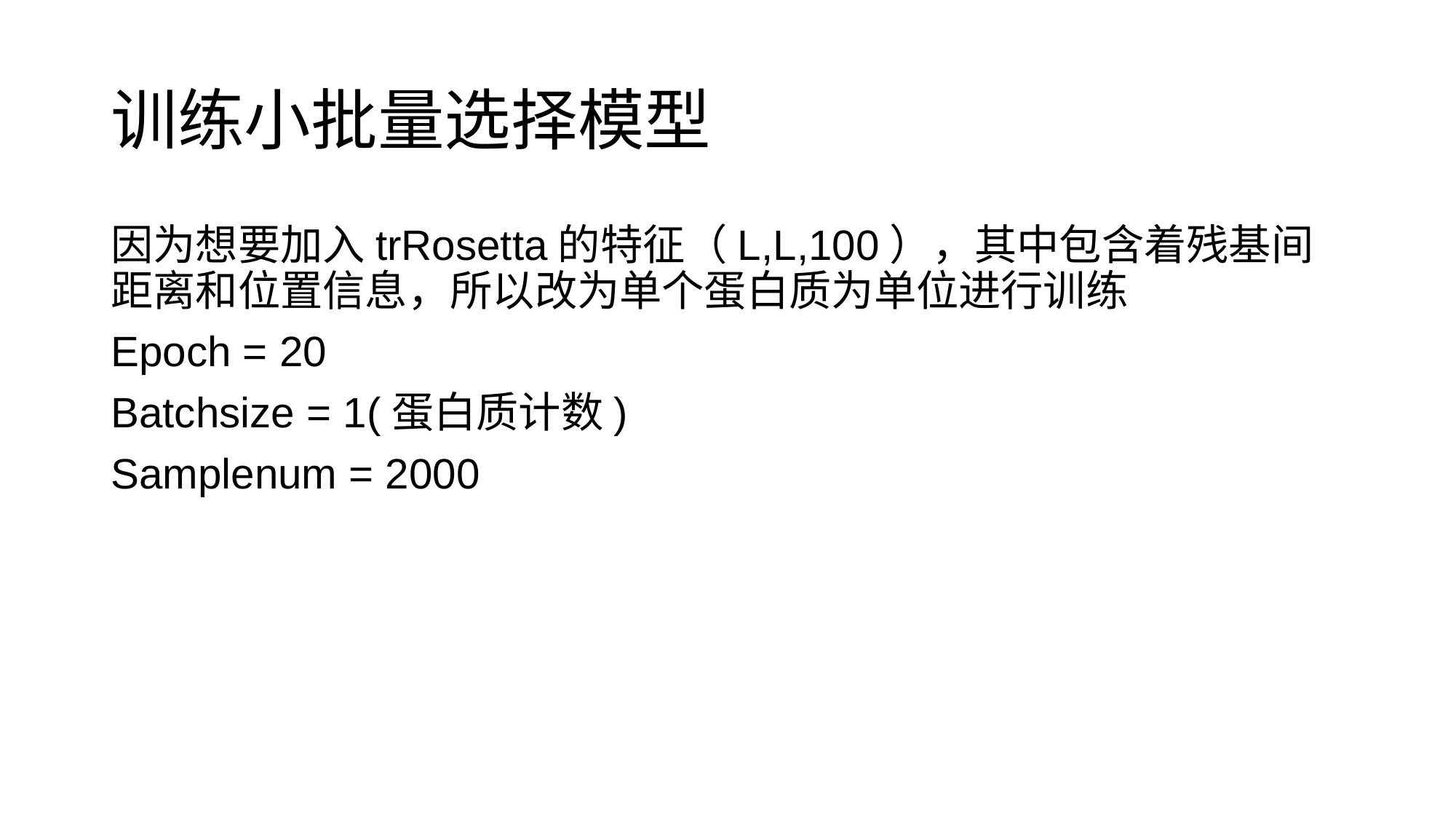

# 训练小批量选择模型
因为想要加入trRosetta的特征（L,L,100），其中包含着残基间距离和位置信息，所以改为单个蛋白质为单位进行训练
Epoch = 20
Batchsize = 1(蛋白质计数)
Samplenum = 2000